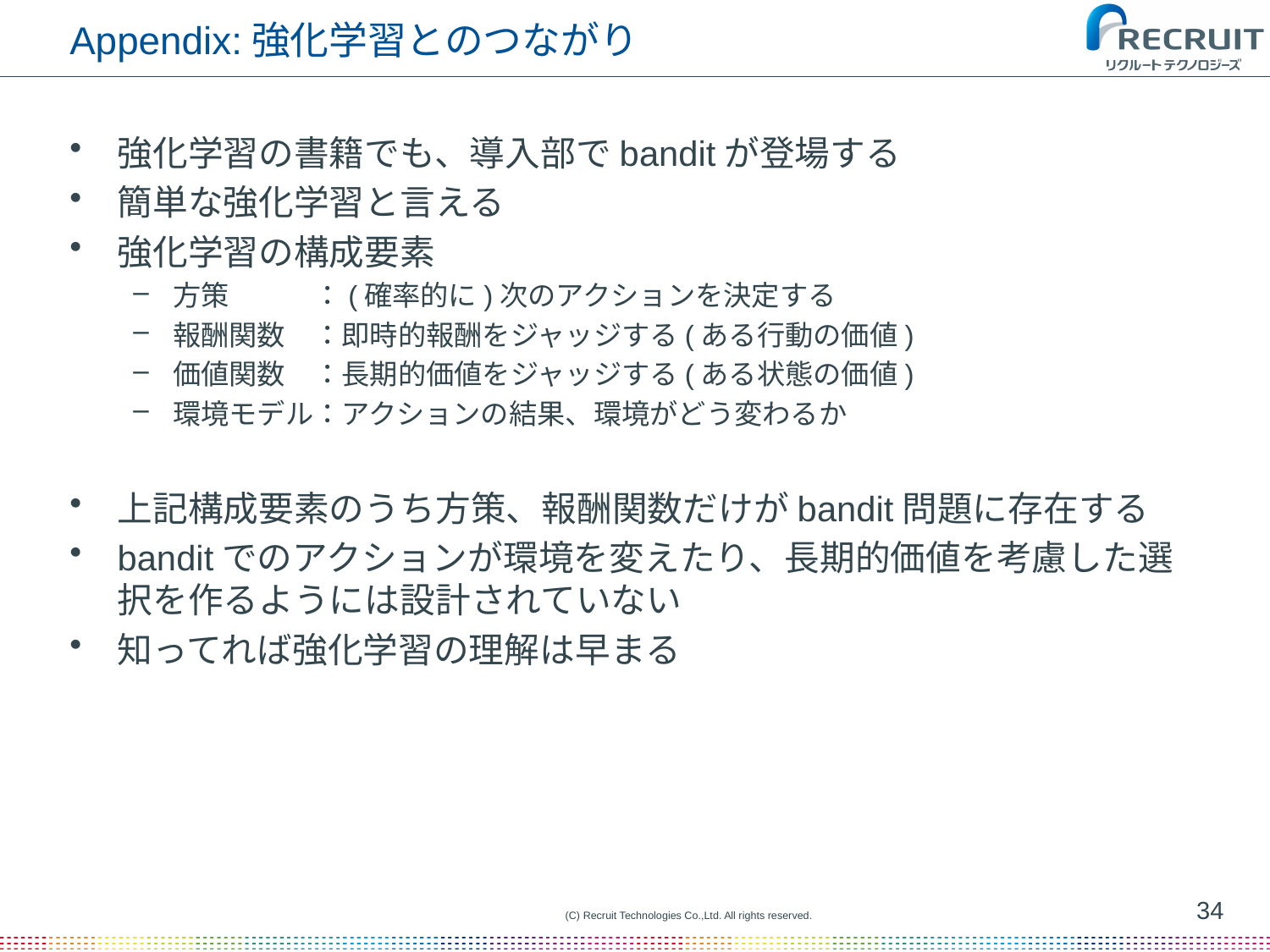

# Appendix:強化学習とのつながり
強化学習の書籍でも、導入部でbanditが登場する
簡単な強化学習と言える
強化学習の構成要素
方策　　　：(確率的に)次のアクションを決定する
報酬関数　：即時的報酬をジャッジする(ある行動の価値)
価値関数　：長期的価値をジャッジする(ある状態の価値)
環境モデル：アクションの結果、環境がどう変わるか

上記構成要素のうち方策、報酬関数だけがbandit問題に存在する
banditでのアクションが環境を変えたり、長期的価値を考慮した選択を作るようには設計されていない
知ってれば強化学習の理解は早まる

34
(C) Recruit Technologies Co.,Ltd. All rights reserved.